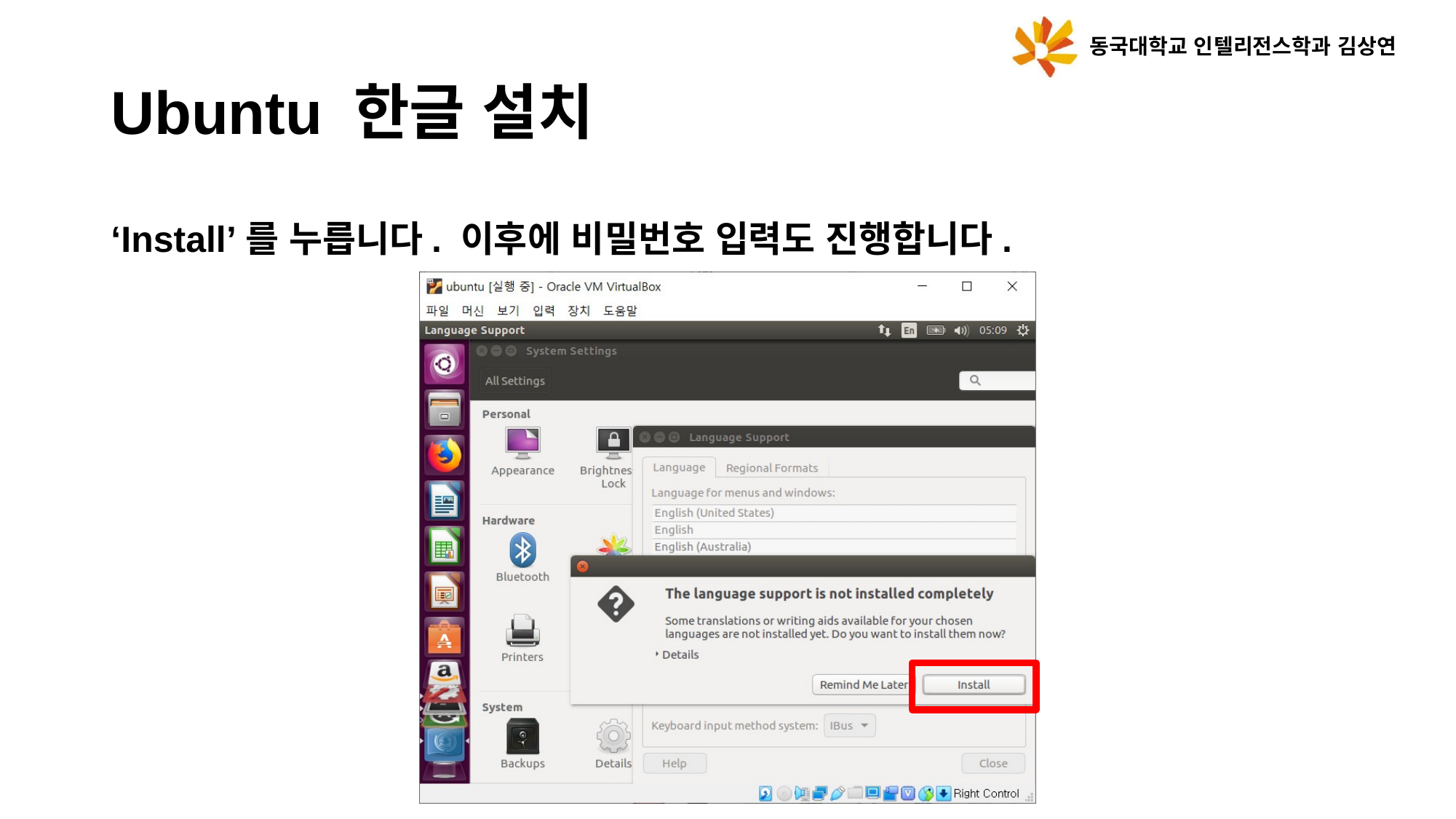

동국대학교 인텔리전스학과 김상연
Ubuntu 한글 설치
‘Install’를 누릅니다. 이후에 비밀번호 입력도 진행합니다.